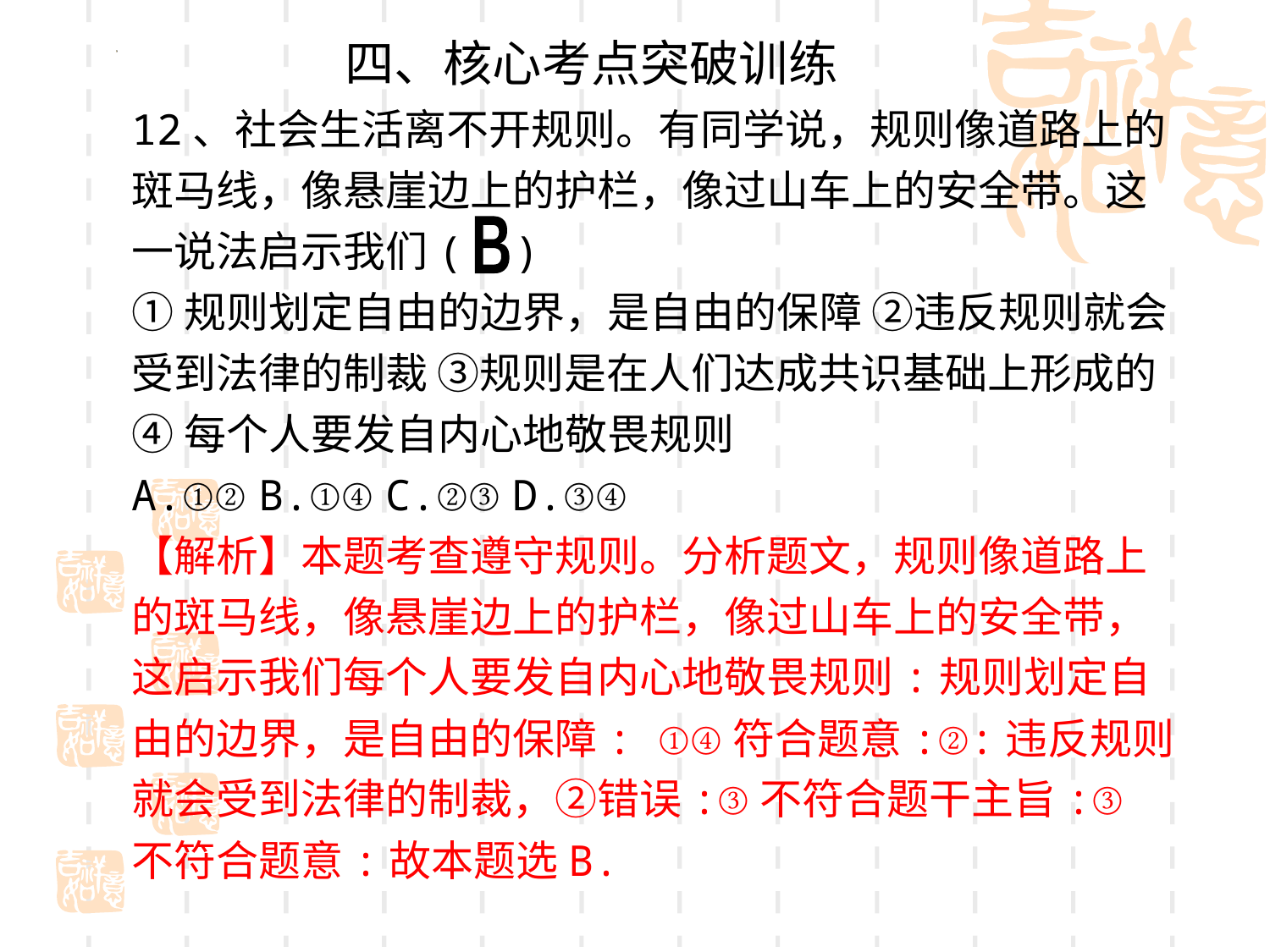

四、核心考点突破训练
12、社会生活离不开规则。有同学说，规则像道路上的斑马线，像悬崖边上的护栏，像过山车上的安全带。这一说法启示我们(  )
①规则划定自由的边界，是自由的保障 ②违反规则就会受到法律的制裁 ③规则是在人们达成共识基础上形成的
④每个人要发自内心地敬畏规则
A.①②	B.①④	C.②③	D.③④
【解析】本题考查遵守规则。分析题文，规则像道路上的斑马线，像悬崖边上的护栏，像过山车上的安全带，这启示我们每个人要发自内心地敬畏规则:规则划定自由的边界，是自由的保障: ①④符合题意:②:违反规则就会受到法律的制裁，②错误:③不符合题干主旨:③不符合题意:故本题选B.
B